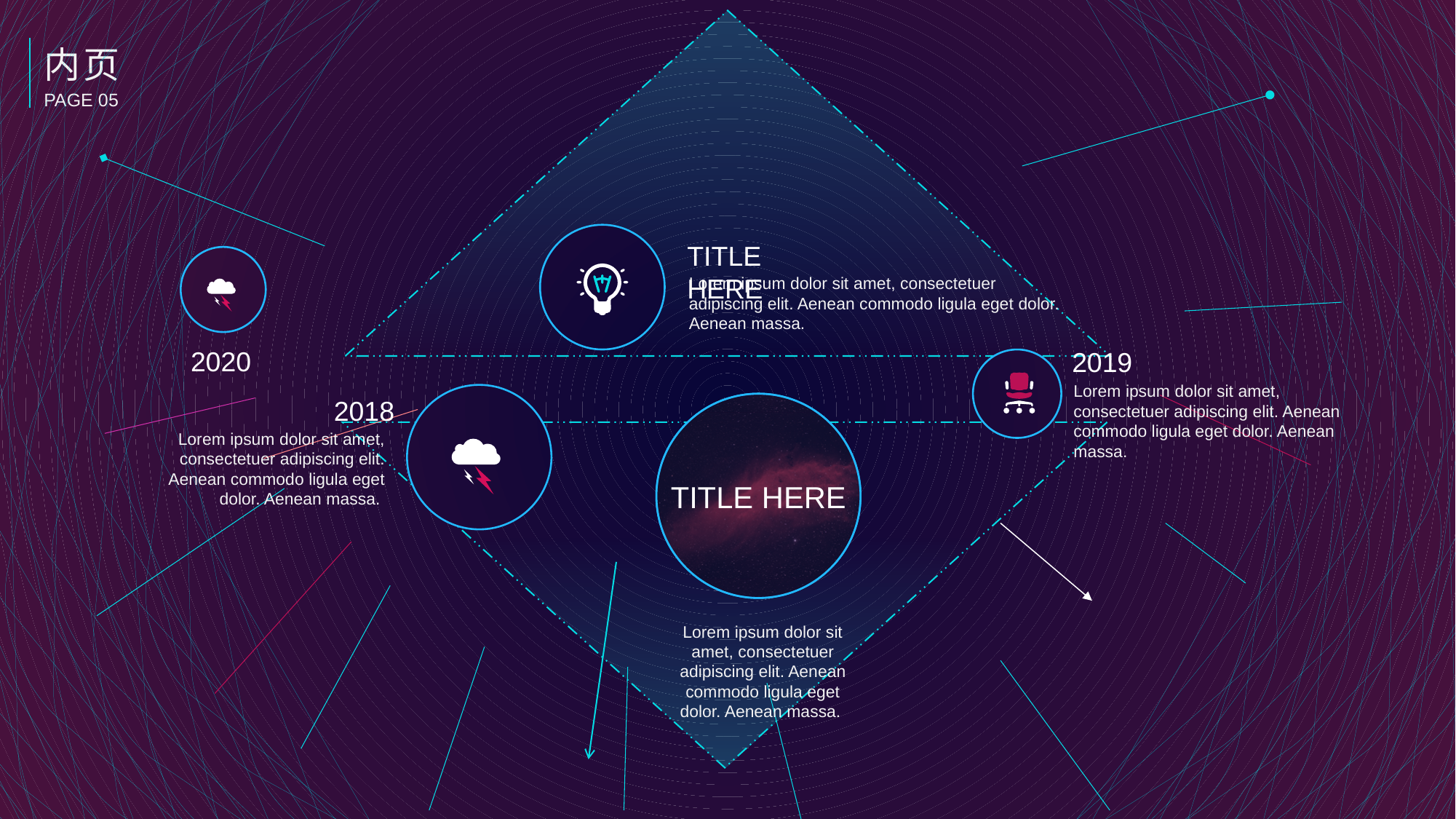

内页
PAGE 05

TITLE HERE

Lorem ipsum dolor sit amet, consectetuer adipiscing elit. Aenean commodo ligula eget dolor. Aenean massa.
2020
2019

Lorem ipsum dolor sit amet, consectetuer adipiscing elit. Aenean commodo ligula eget dolor. Aenean massa.

2018

TITLE HERE

Lorem ipsum dolor sit amet, consectetuer adipiscing elit. Aenean commodo ligula eget dolor. Aenean massa.
Lorem ipsum dolor sit amet, consectetuer adipiscing elit. Aenean commodo ligula eget dolor. Aenean massa.